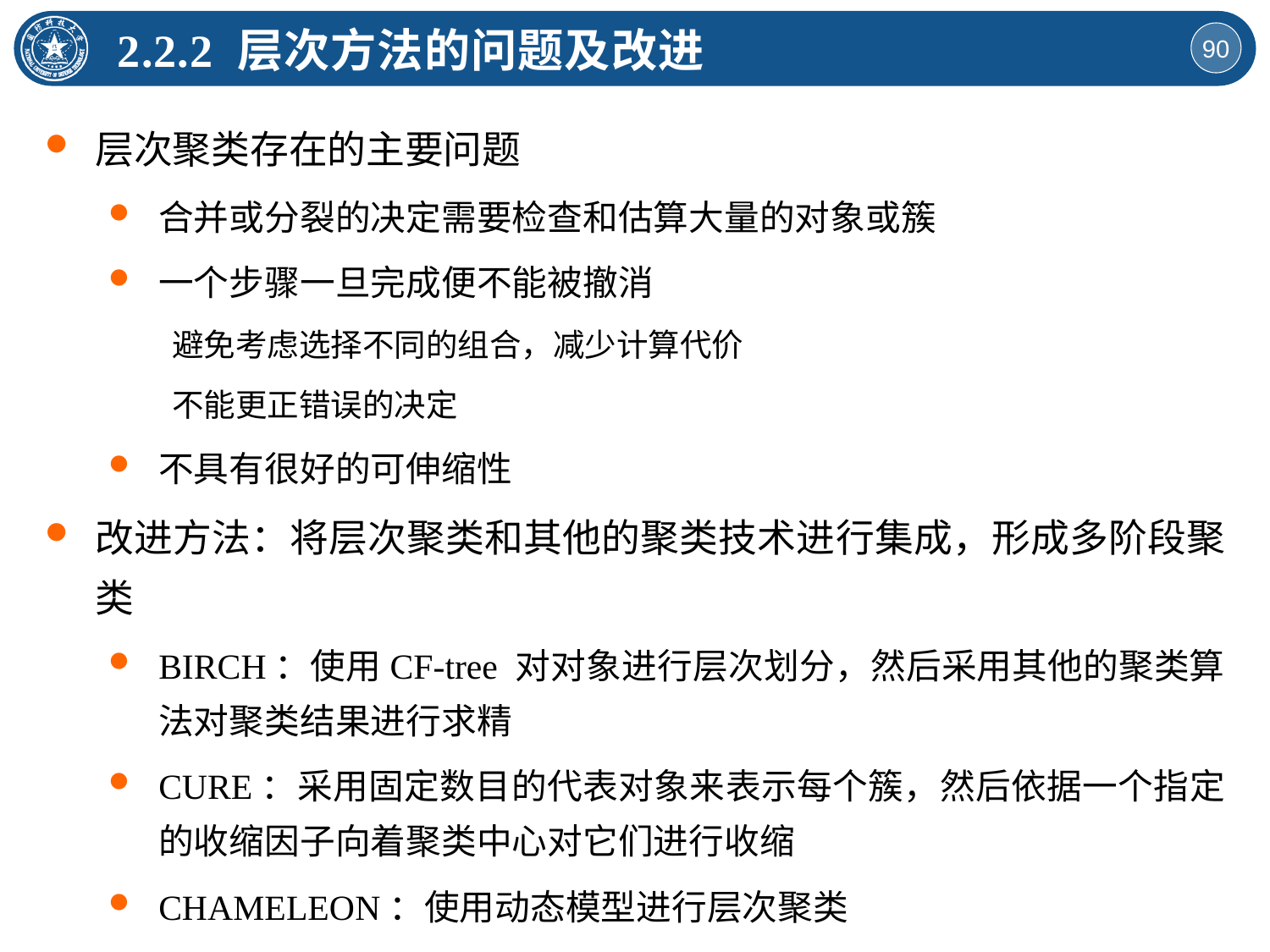

2.2.2 层次方法的问题及改进
层次聚类存在的主要问题
合并或分裂的决定需要检查和估算大量的对象或簇
一个步骤一旦完成便不能被撤消
避免考虑选择不同的组合，减少计算代价
不能更正错误的决定
不具有很好的可伸缩性
改进方法：将层次聚类和其他的聚类技术进行集成，形成多阶段聚类
BIRCH：使用CF-tree 对对象进行层次划分，然后采用其他的聚类算法对聚类结果进行求精
CURE：采用固定数目的代表对象来表示每个簇，然后依据一个指定的收缩因子向着聚类中心对它们进行收缩
CHAMELEON：使用动态模型进行层次聚类